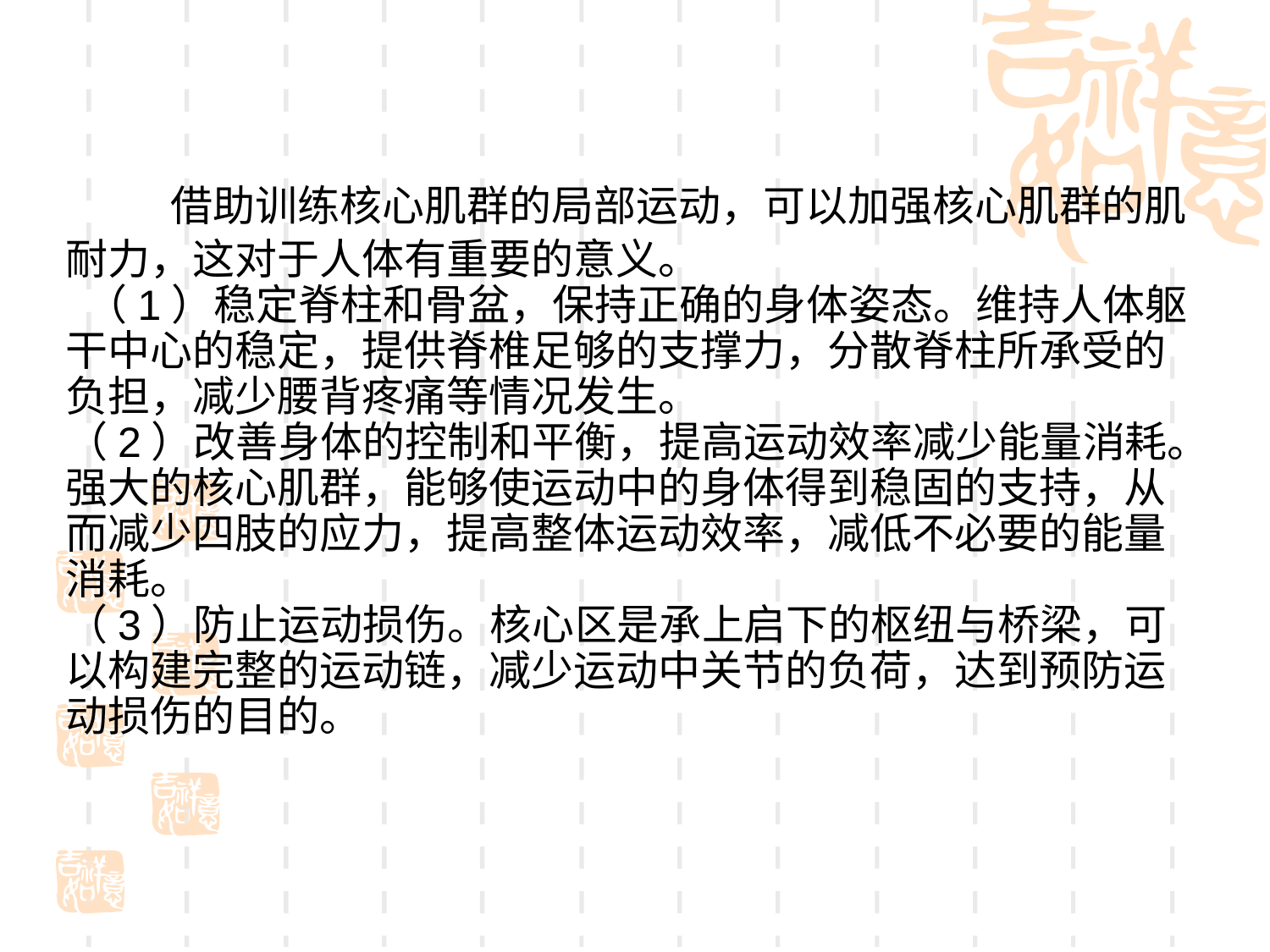

借助训练核心肌群的局部运动，可以加强核心肌群的肌耐力，这对于人体有重要的意义。
 （1）稳定脊柱和骨盆，保持正确的身体姿态。维持人体躯干中心的稳定，提供脊椎足够的支撑力，分散脊柱所承受的负担，减少腰背疼痛等情况发生。
（2）改善身体的控制和平衡，提高运动效率减少能量消耗。强大的核心肌群，能够使运动中的身体得到稳固的支持，从而减少四肢的应力，提高整体运动效率，减低不必要的能量消耗。
（3）防止运动损伤。核心区是承上启下的枢纽与桥梁，可以构建完整的运动链，减少运动中关节的负荷，达到预防运动损伤的目的。